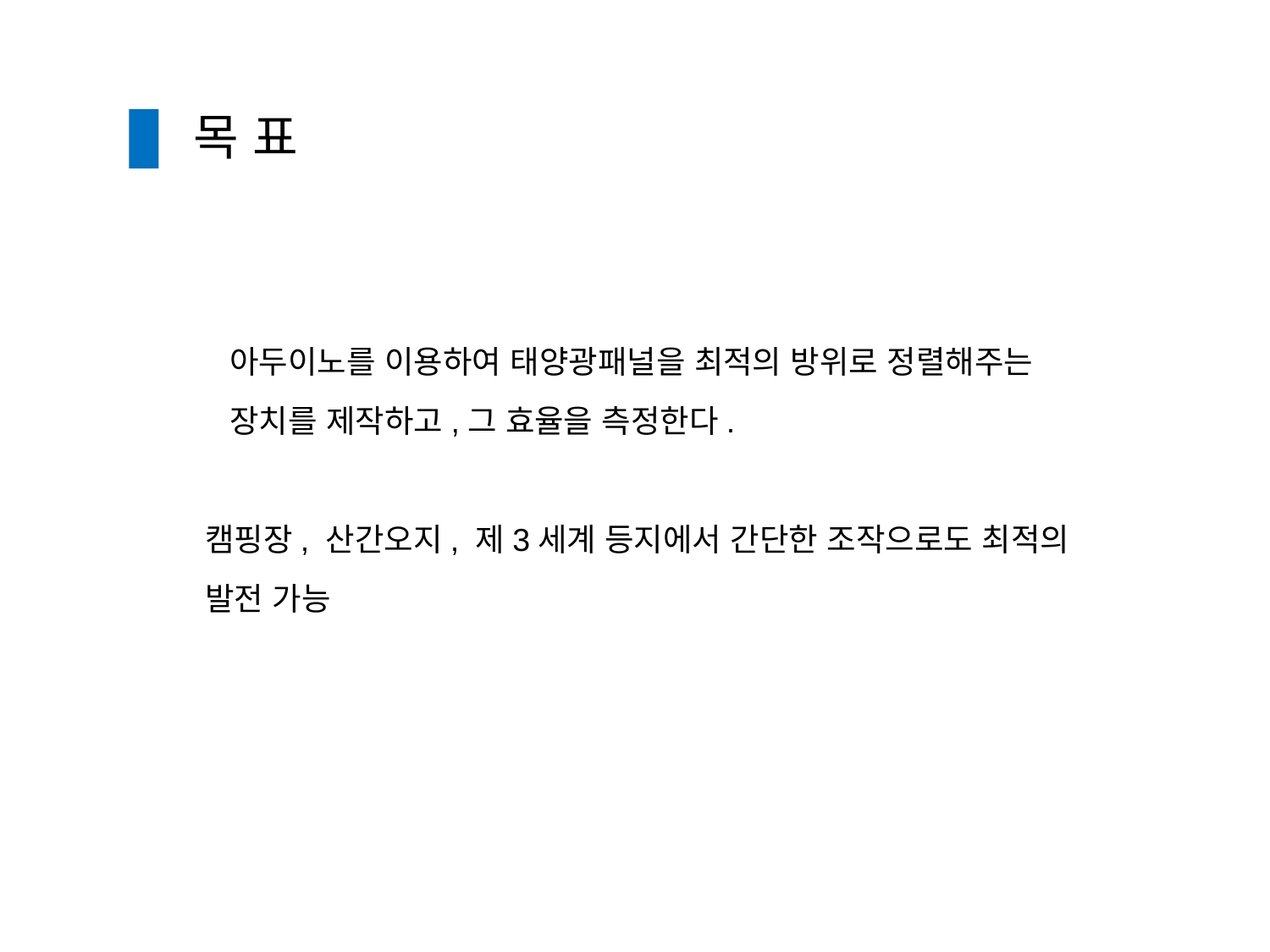

목 표

아두이노를 이용하여 태양광패널을 최적의 방위로 정렬해주는

장치를 제작하고,그 효율을 측정한다.
캠핑장, 산간오지, 제3세계 등지에서 간단한 조작으로도 최적의

발전 가능